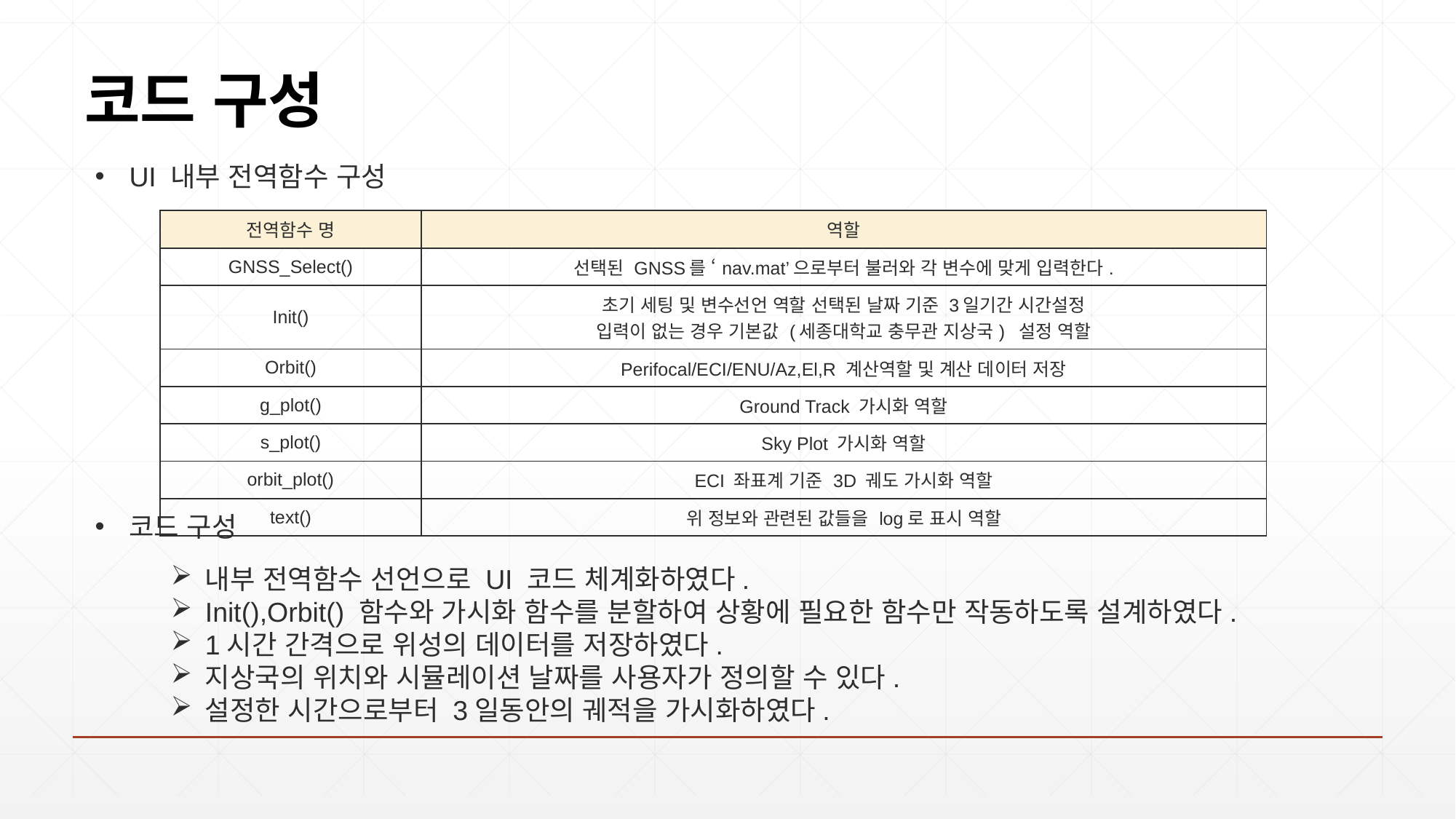

코드 구성
UI 내부 전역함수 구성
| 전역함수 명 | 역할 |
| --- | --- |
| GNSS\_Select() | 선택된 GNSS를 ‘nav.mat’으로부터 불러와 각 변수에 맞게 입력한다. |
| Init() | 초기 세팅 및 변수선언 역할 선택된 날짜 기준 3일기간 시간설정 입력이 없는 경우 기본값 (세종대학교 충무관 지상국) 설정 역할 |
| Orbit() | Perifocal/ECI/ENU/Az,El,R 계산역할 및 계산 데이터 저장 |
| g\_plot() | Ground Track 가시화 역할 |
| s\_plot() | Sky Plot 가시화 역할 |
| orbit\_plot() | ECI 좌표계 기준 3D 궤도 가시화 역할 |
| text() | 위 정보와 관련된 값들을 log로 표시 역할 |
코드 구성
내부 전역함수 선언으로 UI 코드 체계화하였다.
Init(),Orbit() 함수와 가시화 함수를 분할하여 상황에 필요한 함수만 작동하도록 설계하였다.
1시간 간격으로 위성의 데이터를 저장하였다.
지상국의 위치와 시뮬레이션 날짜를 사용자가 정의할 수 있다.
설정한 시간으로부터 3일동안의 궤적을 가시화하였다.